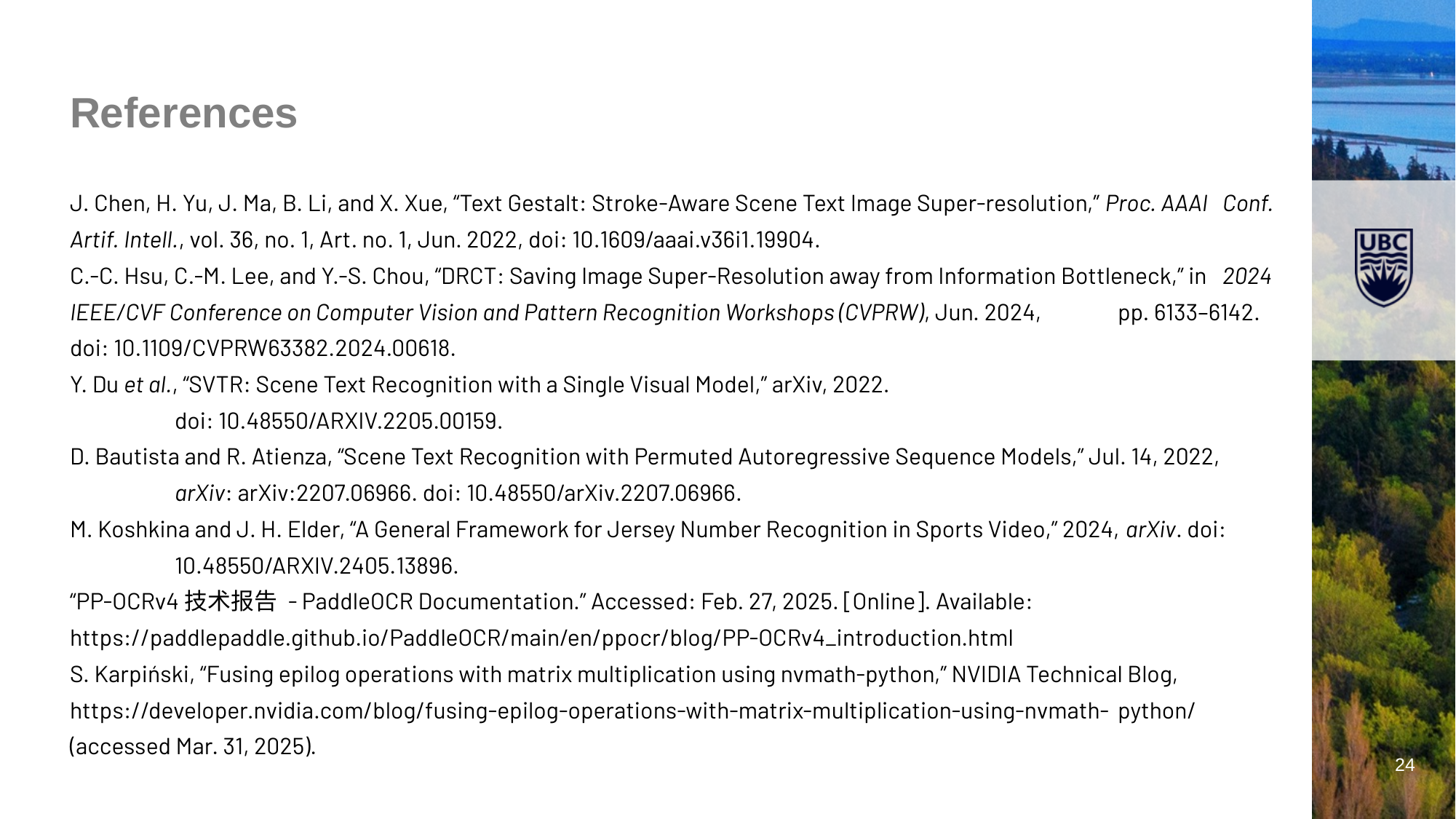

# References
J. Chen, H. Yu, J. Ma, B. Li, and X. Xue, “Text Gestalt: Stroke-Aware Scene Text Image Super-resolution,” Proc. AAAI 	Conf. Artif. Intell., vol. 36, no. 1, Art. no. 1, Jun. 2022, doi: 10.1609/aaai.v36i1.19904.
C.-C. Hsu, C.-M. Lee, and Y.-S. Chou, “DRCT: Saving Image Super-Resolution away from Information Bottleneck,” in 	2024 IEEE/CVF Conference on Computer Vision and Pattern Recognition Workshops (CVPRW), Jun. 2024, 	pp. 6133–6142. doi: 10.1109/CVPRW63382.2024.00618.
Y. Du et al., “SVTR: Scene Text Recognition with a Single Visual Model,” arXiv, 2022.
	doi: 10.48550/ARXIV.2205.00159.
D. Bautista and R. Atienza, “Scene Text Recognition with Permuted Autoregressive Sequence Models,” Jul. 14, 2022, 	arXiv: arXiv:2207.06966. doi: 10.48550/arXiv.2207.06966.
M. Koshkina and J. H. Elder, “A General Framework for Jersey Number Recognition in Sports Video,” 2024, arXiv. doi: 	10.48550/ARXIV.2405.13896.
“PP-OCRv4技术报告 - PaddleOCR Documentation.” Accessed: Feb. 27, 2025. [Online]. Available: 	https://paddlepaddle.github.io/PaddleOCR/main/en/ppocr/blog/PP-OCRv4_introduction.html
S. Karpiński, “Fusing epilog operations with matrix multiplication using nvmath-python,” NVIDIA Technical Blog, 	https://developer.nvidia.com/blog/fusing-epilog-operations-with-matrix-multiplication-using-nvmath-	python/ (accessed Mar. 31, 2025).